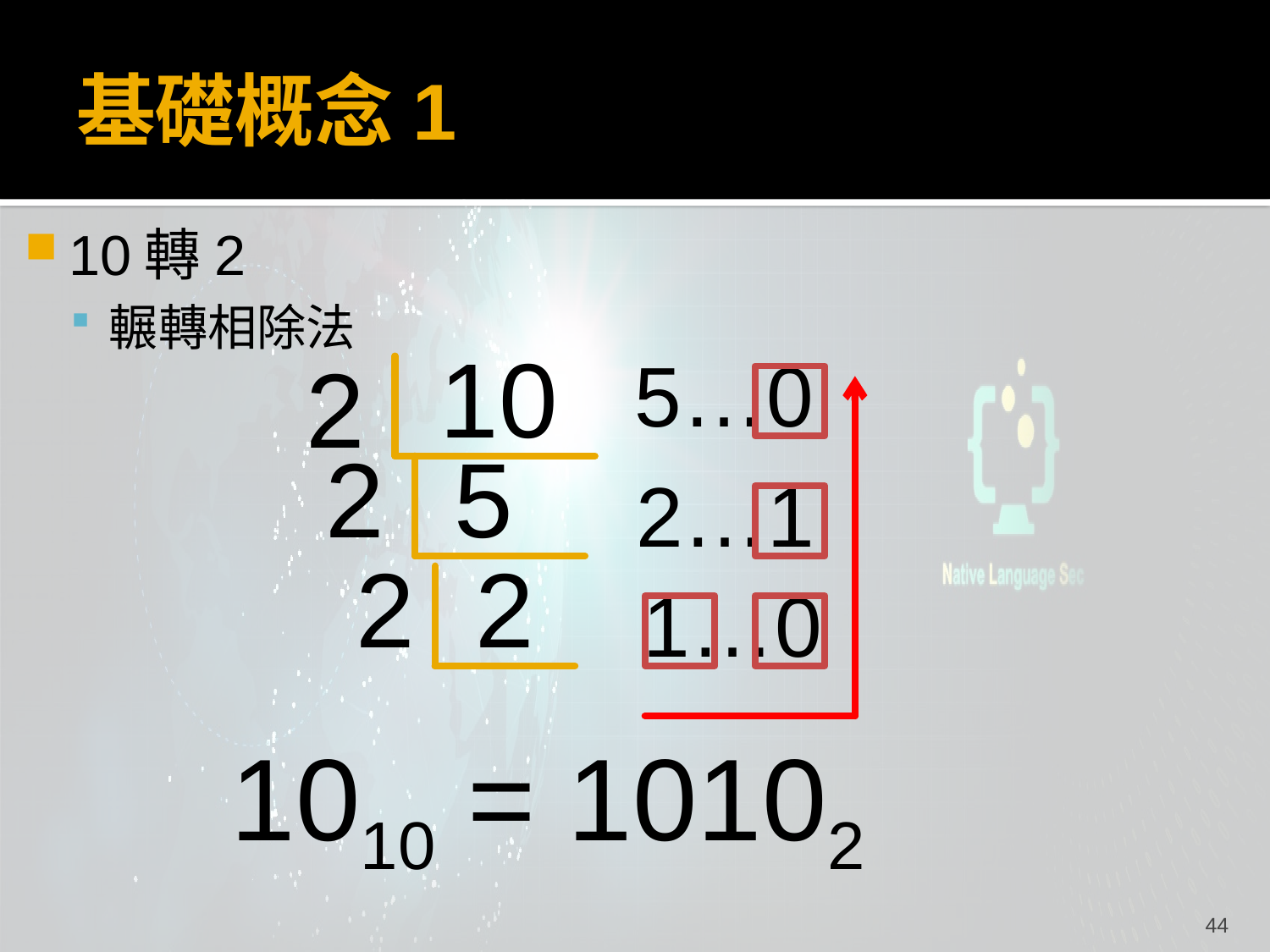

# 基礎概念1
10轉2
輾轉相除法

10
2
5…0

2
5
2…1

2
2
1…0

1010 = 10102
44